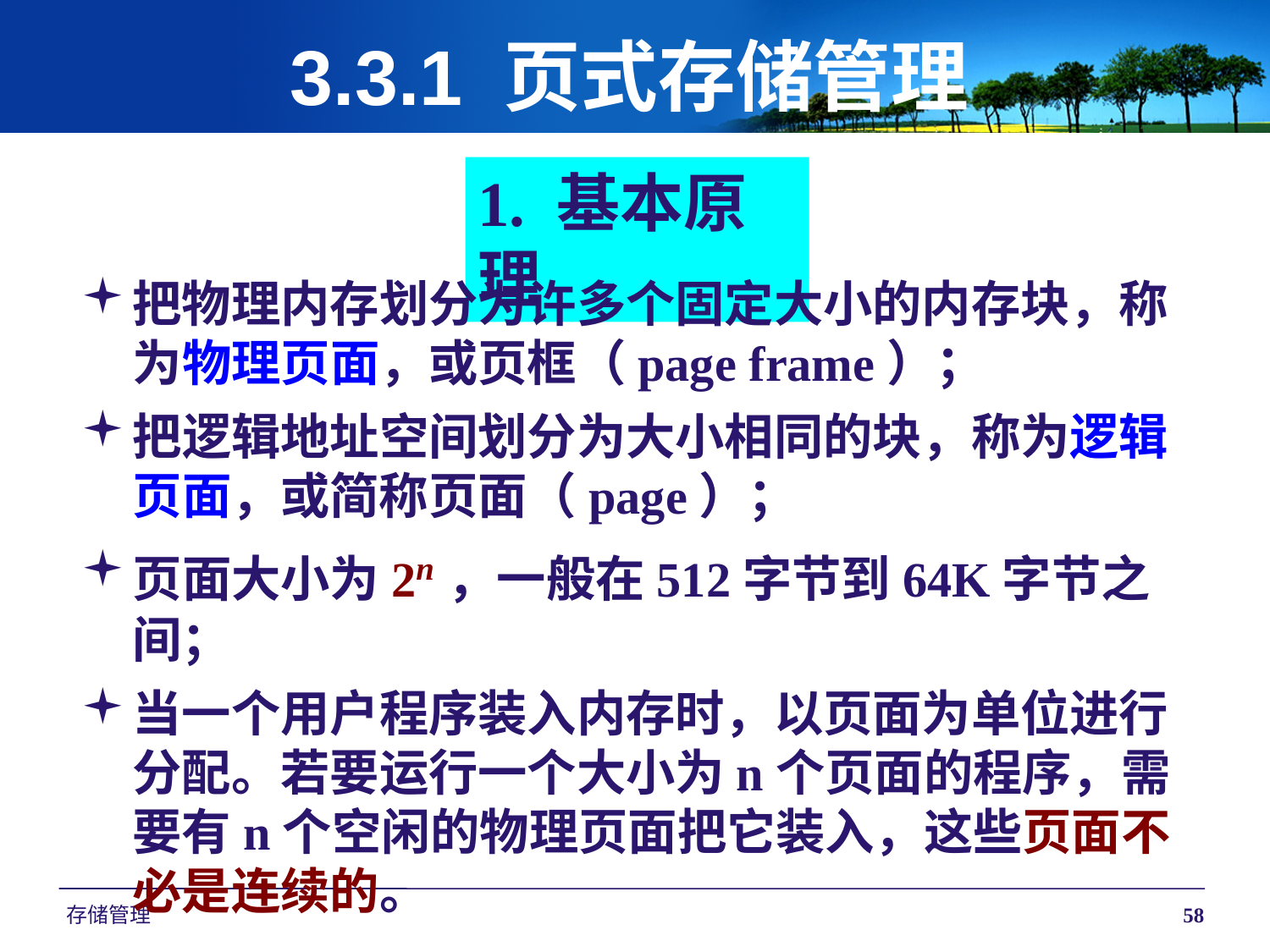

# 3.3.1 页式存储管理
1. 基本原理
把物理内存划分为许多个固定大小的内存块，称
为物理页面，或页框（page frame）；
把逻辑地址空间划分为大小相同的块，称为逻辑
页面，或简称页面（page）；
页面大小为2n，一般在512字节到64K字节之间；
当一个用户程序装入内存时，以页面为单位进行分配。若要运行一个大小为n个页面的程序，需要有n个空闲的物理页面把它装入，这些页面不必是连续的。
存储管理
58